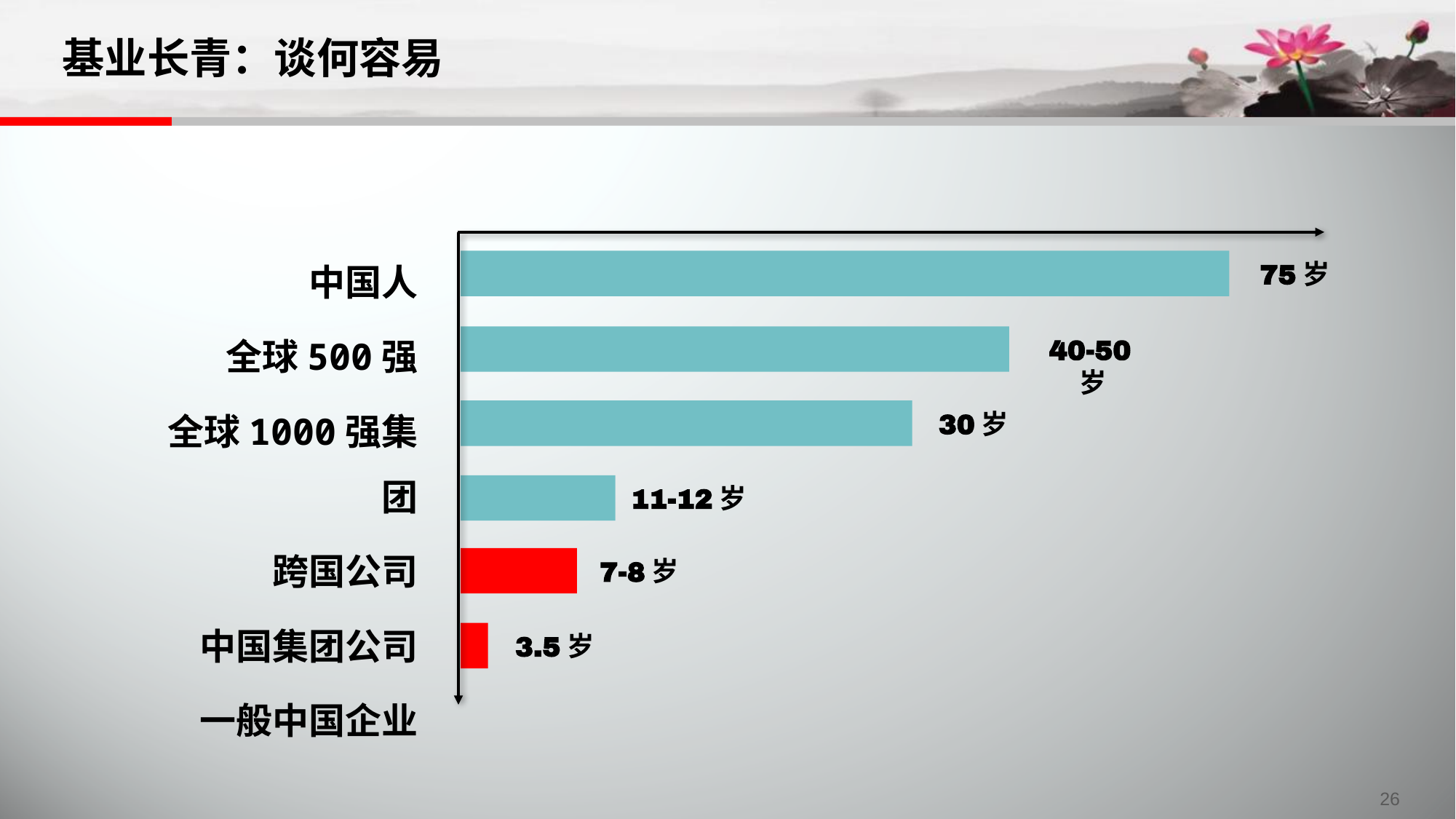

基业长青：谈何容易
中国人
全球500强
全球1000强集团
跨国公司
中国集团公司
一般中国企业

75岁

40-50岁

30岁

11-12岁

7-8岁

3.5岁
26